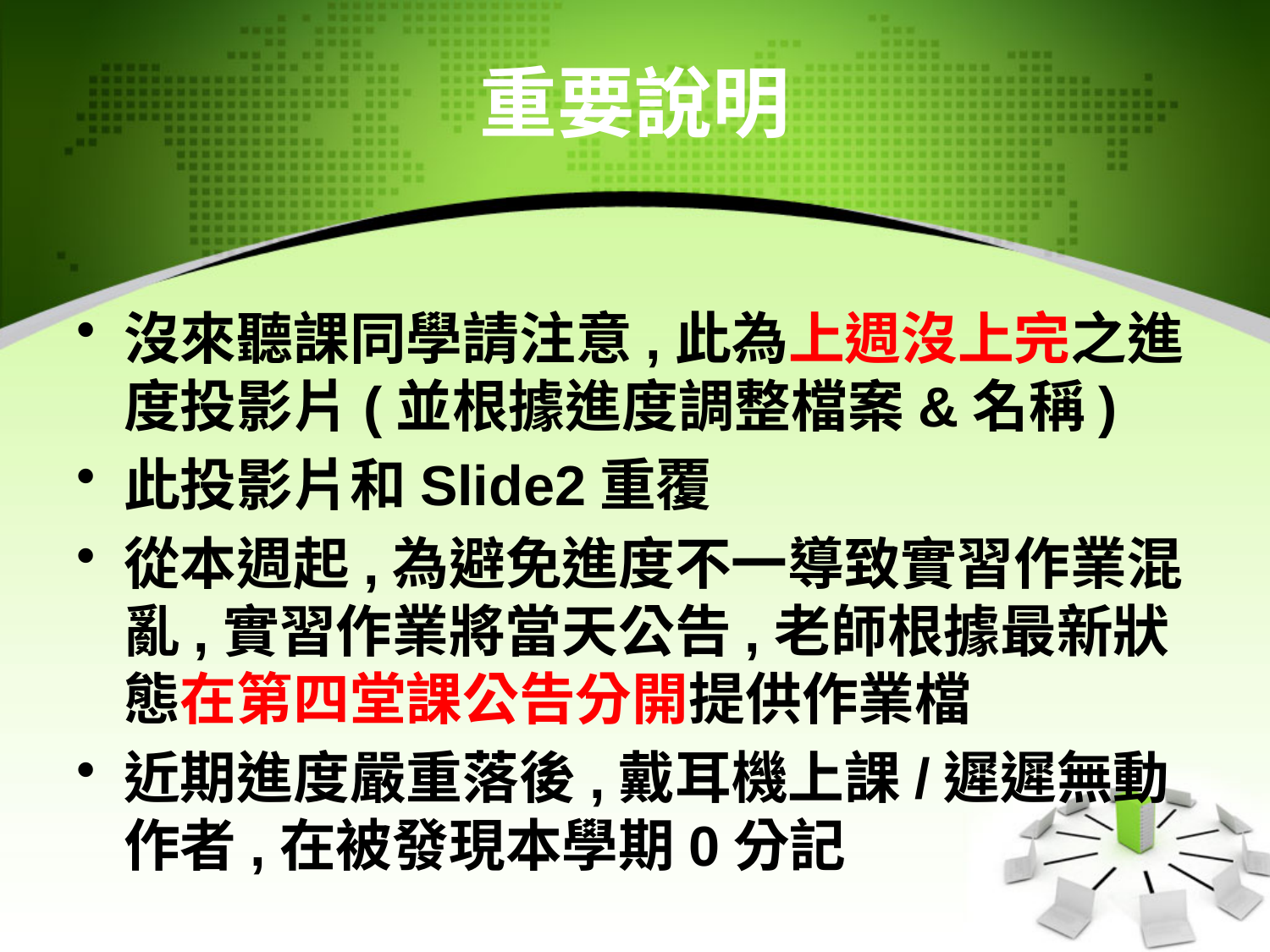

# 重要說明
沒來聽課同學請注意,此為上週沒上完之進度投影片(並根據進度調整檔案&名稱)
此投影片和Slide2重覆
從本週起,為避免進度不一導致實習作業混亂,實習作業將當天公告,老師根據最新狀態在第四堂課公告分開提供作業檔
近期進度嚴重落後,戴耳機上課/遲遲無動作者,在被發現本學期0分記